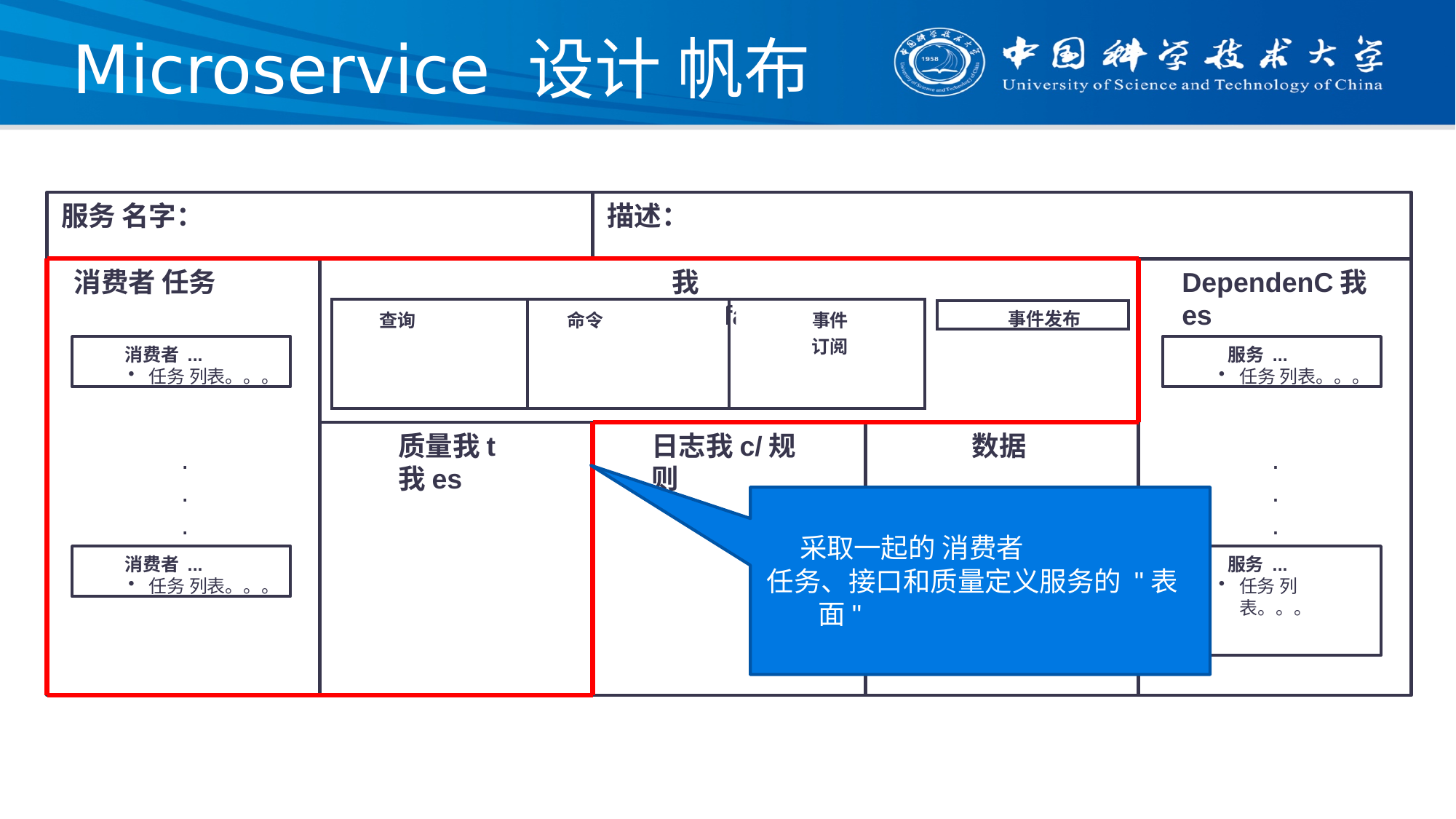

# Microservice 设计 帆布

描述：
服务 名字：

我nterface
消费者 任务
DependenC我es
| 查询 | 命令 | 事件 订阅 |
| --- | --- | --- |

事件发布

消费者 ...
任务 列表。。。

服务 ...
任务 列表。。。

质量我t我es
数据
日志我c/规则
.
.
.
.
.
.

采取一起的 消费者

消费者 ...
任务 列表。。。

服务 ...
任务 列表。。。
任务、接口和质量定义服务的 "表面"